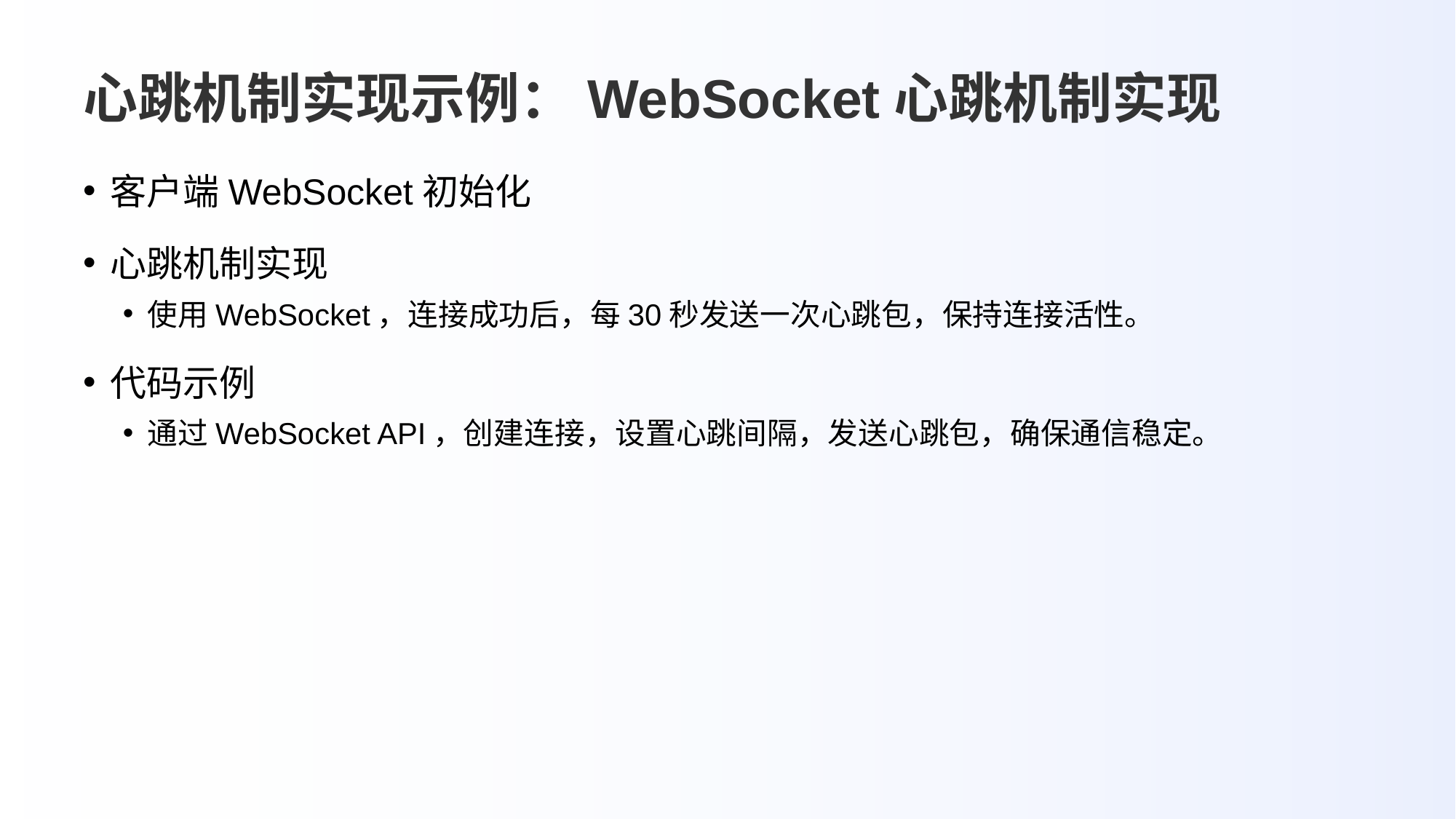

# 心跳机制实现示例：WebSocket心跳机制实现
客户端WebSocket初始化
心跳机制实现
使用WebSocket，连接成功后，每30秒发送一次心跳包，保持连接活性。
代码示例
通过WebSocket API，创建连接，设置心跳间隔，发送心跳包，确保通信稳定。